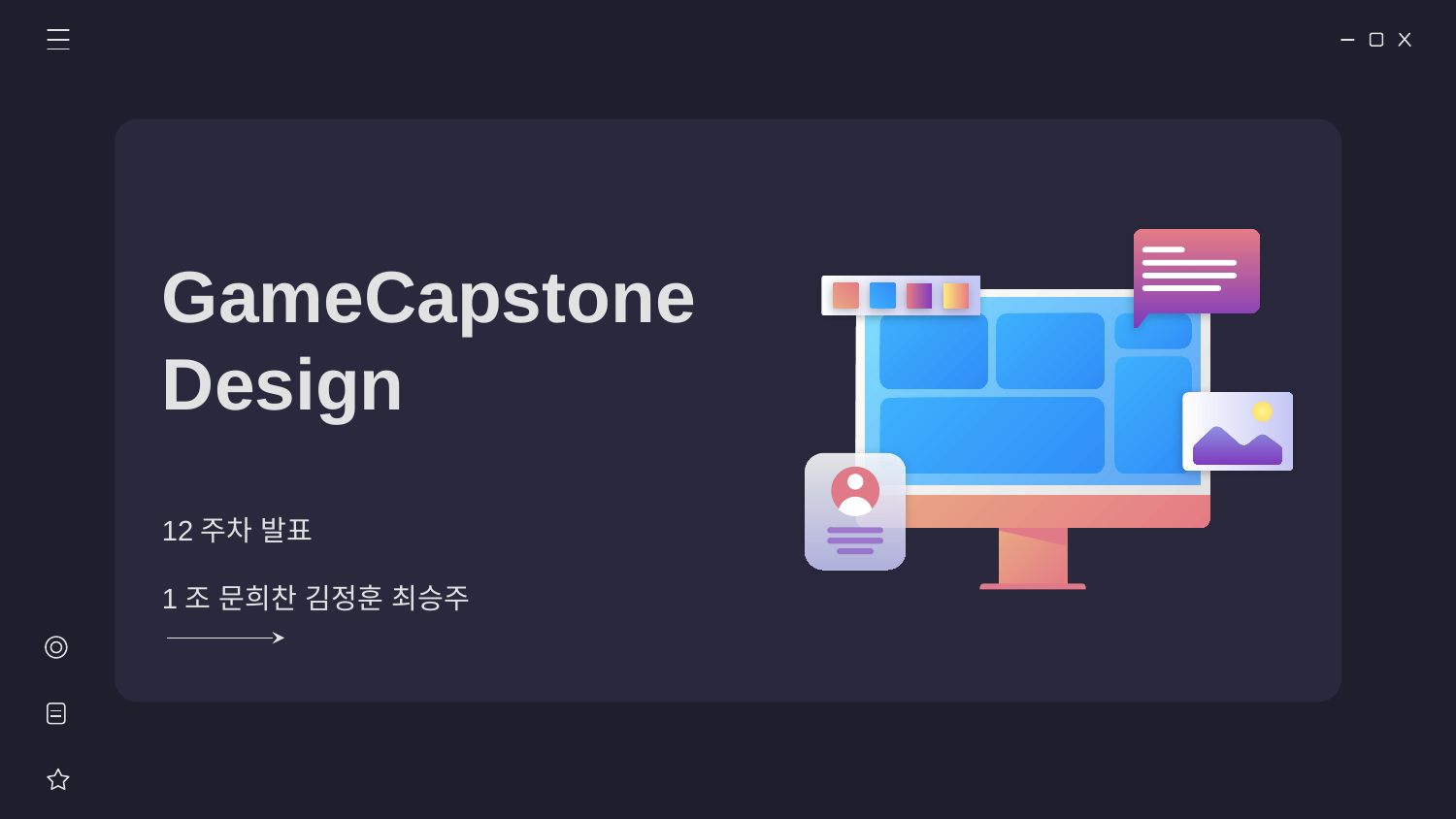

# GameCapstone Design

12주차 발표

1조 문희찬 김정훈 최승주